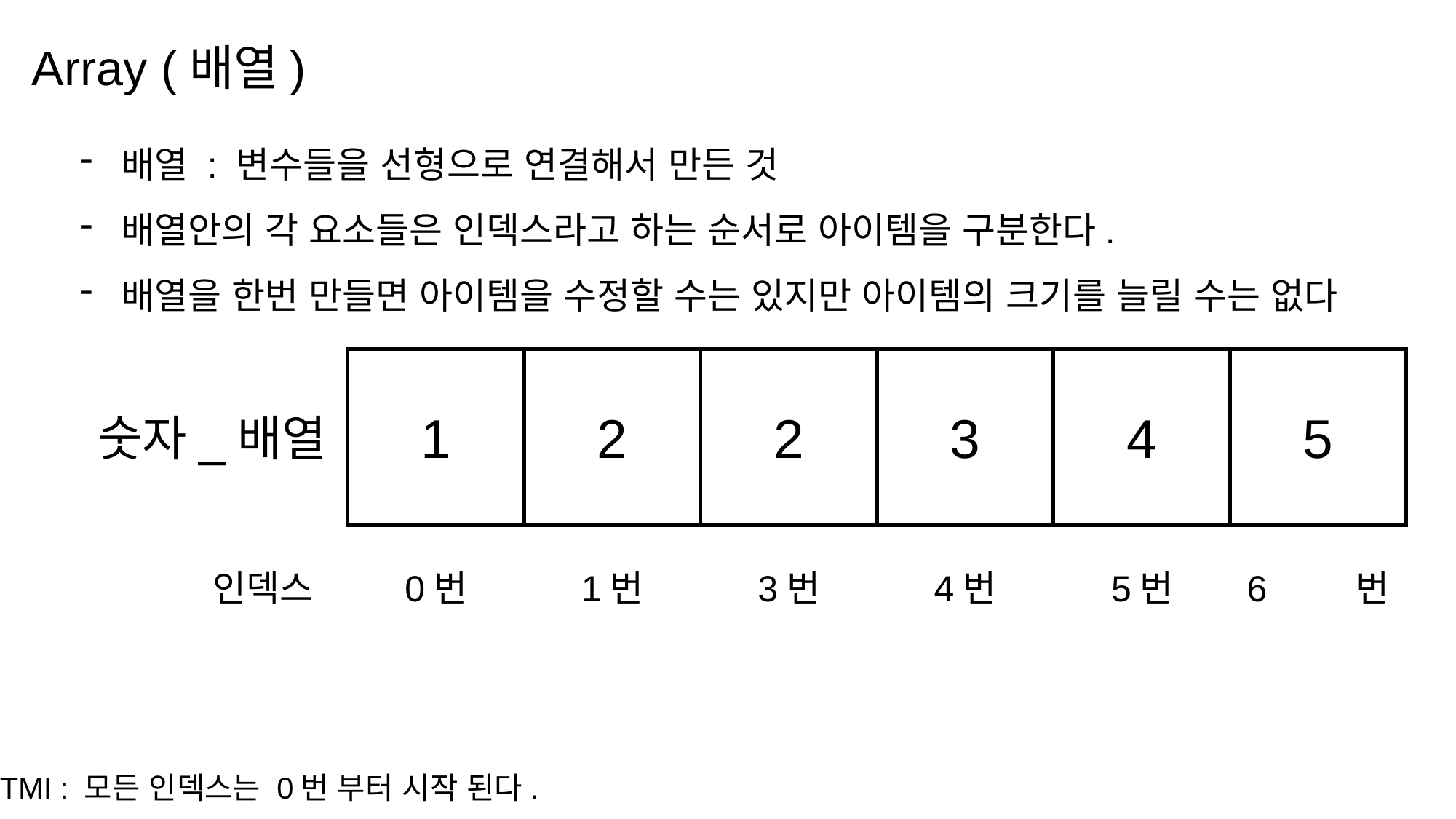

Array (배열)
나눔스퀘어OTF ExtraBold
배열 : 변수들을 선형으로 연결해서 만든 것
배열안의 각 요소들은 인덱스라고 하는 순서로 아이템을 구분한다.
배열을 한번 만들면 아이템을 수정할 수는 있지만 아이템의 크기를 늘릴 수는 없다
나눔스퀘어OTF Bold
나눔스퀘어OTF
나눔스퀘어 Light

1

2

2

3

4

5
숫자_배열
0번
1번
3번
4번
5번
6	번
인덱스
나눔스퀘어 Light
나눔스퀘어OTF

TMI : 모든 인덱스는 0번 부터 시작 된다.